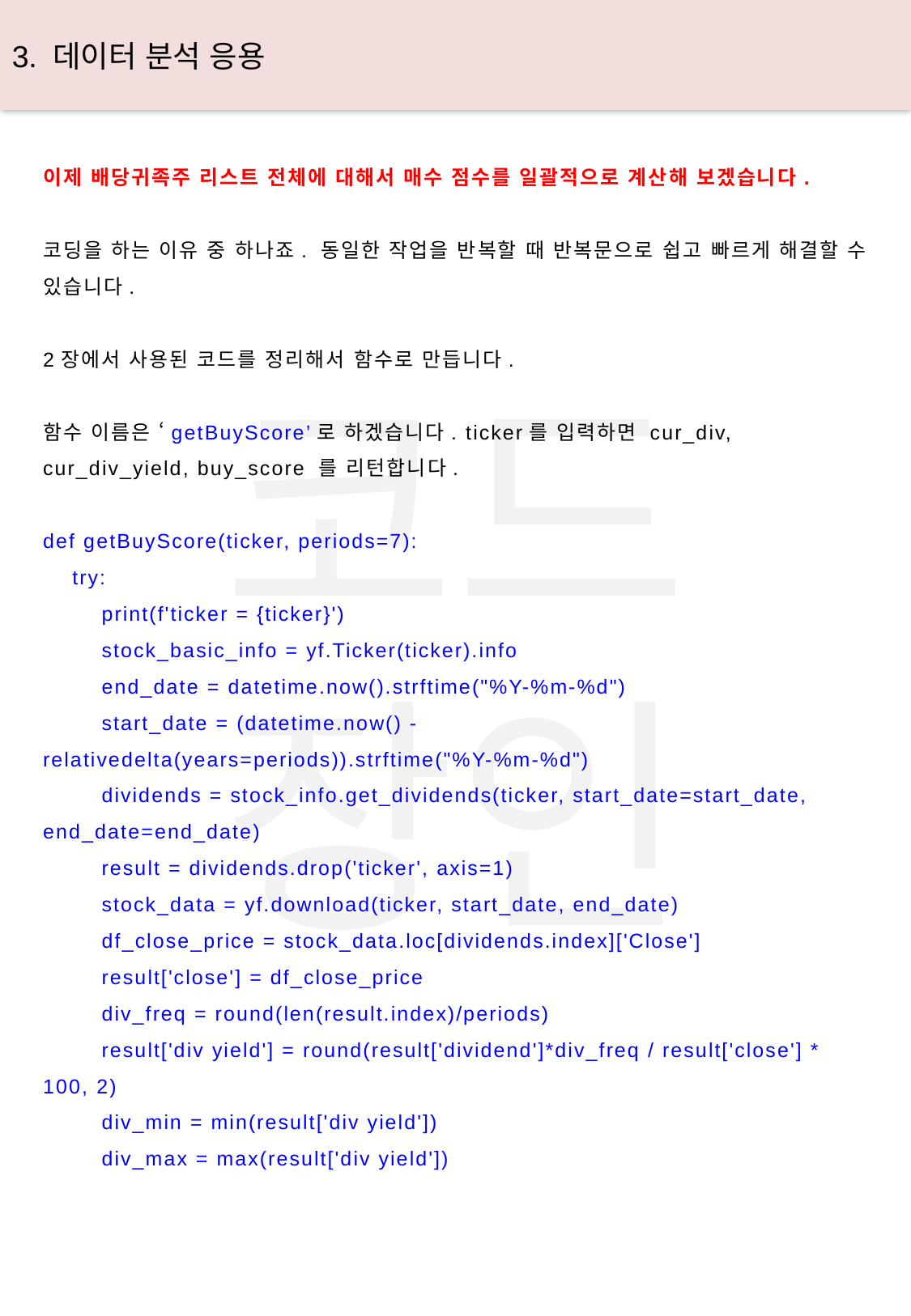

3. 데이터 분석 응용
이제 배당귀족주 리스트 전체에 대해서 매수 점수를 일괄적으로 계산해 보겠습니다.

코딩을 하는 이유 중 하나죠. 동일한 작업을 반복할 때 반복문으로 쉽고 빠르게 해결할 수 있습니다.

2장에서 사용된 코드를 정리해서 함수로 만듭니다.

함수 이름은 ‘getBuyScore’로 하겠습니다. ticker를 입력하면 cur_div, cur_div_yield, buy_score 를 리턴합니다.

def getBuyScore(ticker, periods=7):
    try:
        print(f'ticker = {ticker}')
        stock_basic_info = yf.Ticker(ticker).info
        end_date = datetime.now().strftime("%Y-%m-%d")
        start_date = (datetime.now() - relativedelta(years=periods)).strftime("%Y-%m-%d")
        dividends = stock_info.get_dividends(ticker, start_date=start_date, end_date=end_date)
        result = dividends.drop('ticker', axis=1)
        stock_data = yf.download(ticker, start_date, end_date)
        df_close_price = stock_data.loc[dividends.index]['Close']
        result['close'] = df_close_price
        div_freq = round(len(result.index)/periods)
        result['div yield'] = round(result['dividend']*div_freq / result['close'] * 100, 2)
        div_min = min(result['div yield'])
        div_max = max(result['div yield'])